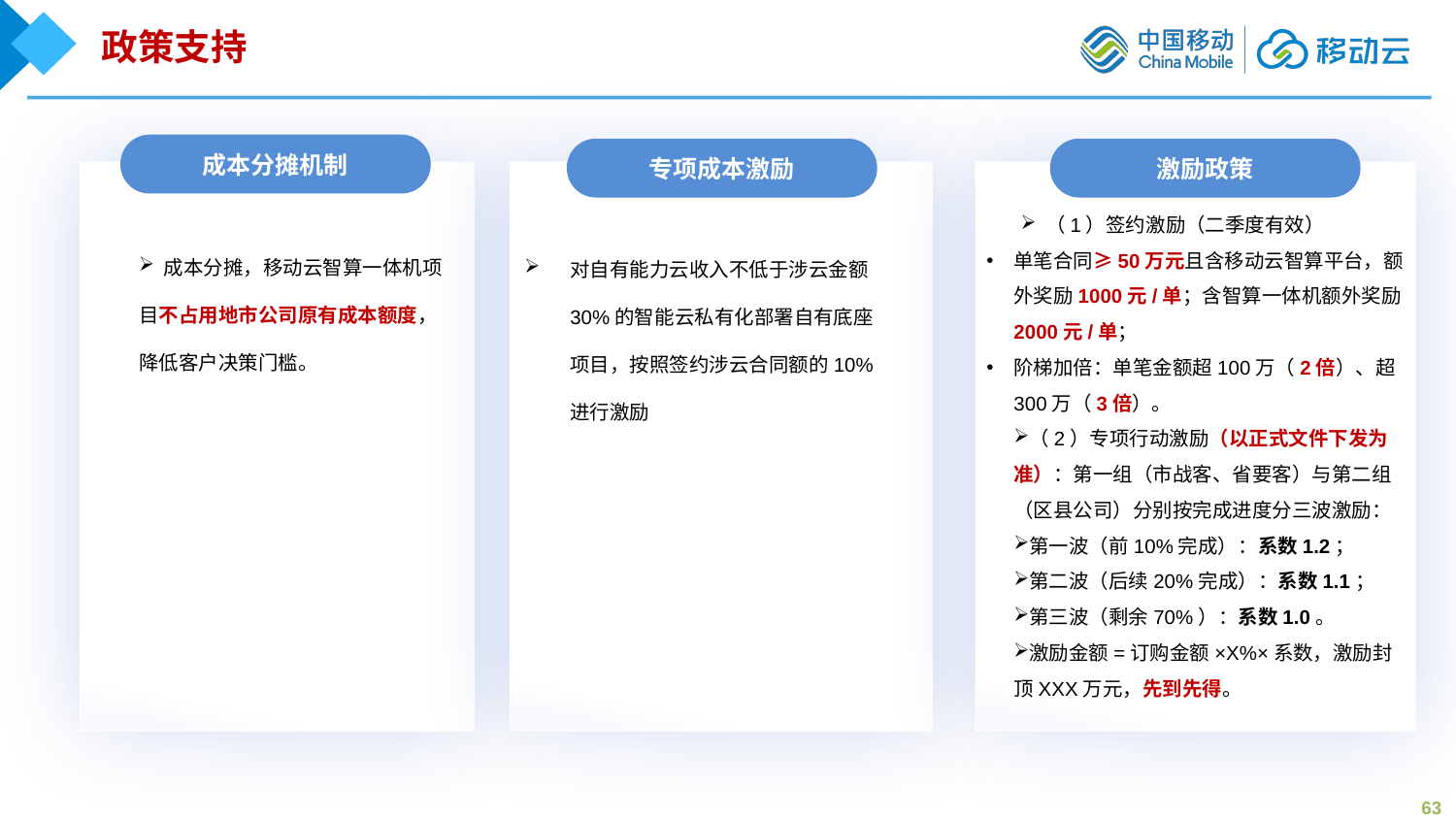

政策支持
成本分摊机制
专项成本激励
激励政策

 （1）签约激励（二季度有效）
单笔合同≥50万元且含移动云智算平台，额外奖励1000元/单；含智算一体机额外奖励2000元/单；
阶梯加倍：单笔金额超100万（2倍）、超300万（3倍）。
（2）专项行动激励（以正式文件下发为准）：第一组（市战客、省要客）与第二组（区县公司）分别按完成进度分三波激励：
第一波（前10%完成）：系数1.2；
第二波（后续20%完成）：系数1.1；
第三波（剩余70%）：系数1.0。
激励金额=订购金额×X%×系数，激励封顶XXX万元，先到先得。
 成本分摊，移动云智算一体机项目不占用地市公司原有成本额度，降低客户决策门槛。
对自有能力云收入不低于涉云金额30%的智能云私有化部署自有底座项目，按照签约涉云合同额的10%进行激励